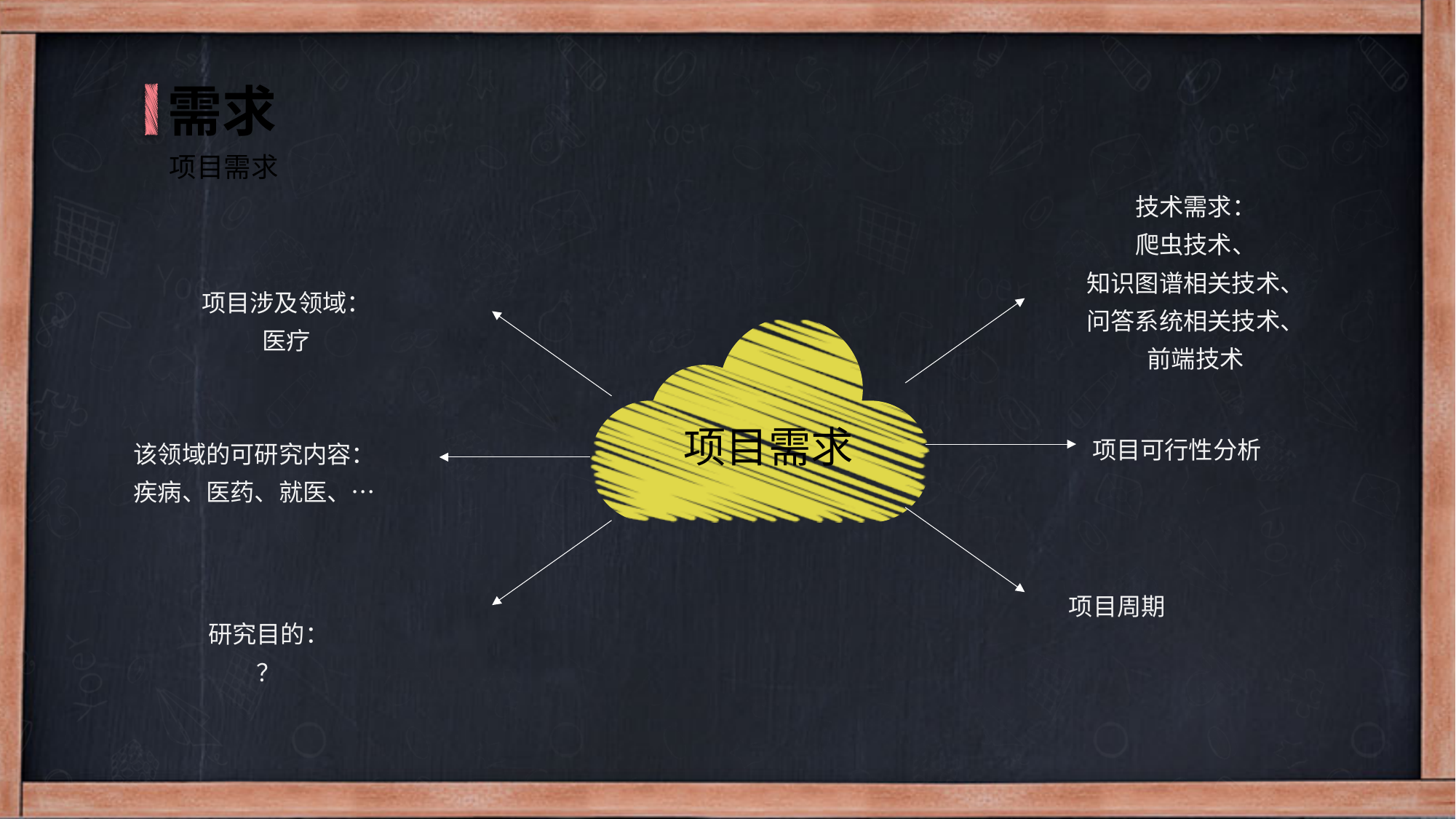

需求

项目需求
技术需求：
爬虫技术、
知识图谱相关技术、
问答系统相关技术、
前端技术
项目涉及领域：
医疗

项目需求
项目可行性分析
该领域的可研究内容：
疾病、医药、就医、…
项目周期
研究目的：
？